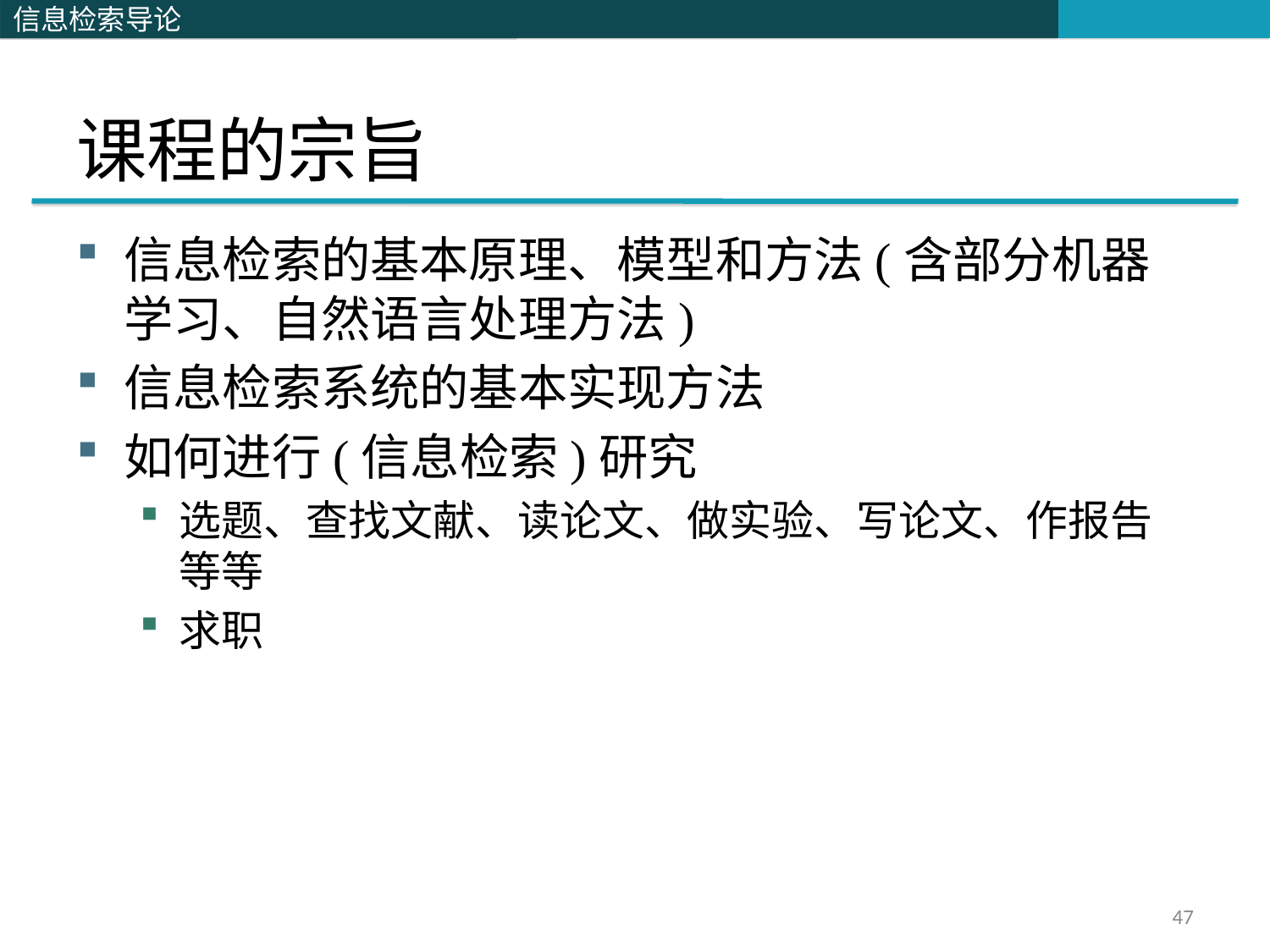

# 课程的宗旨
信息检索的基本原理、模型和方法(含部分机器学习、自然语言处理方法)
信息检索系统的基本实现方法
如何进行(信息检索)研究
选题、查找文献、读论文、做实验、写论文、作报告等等
求职
47